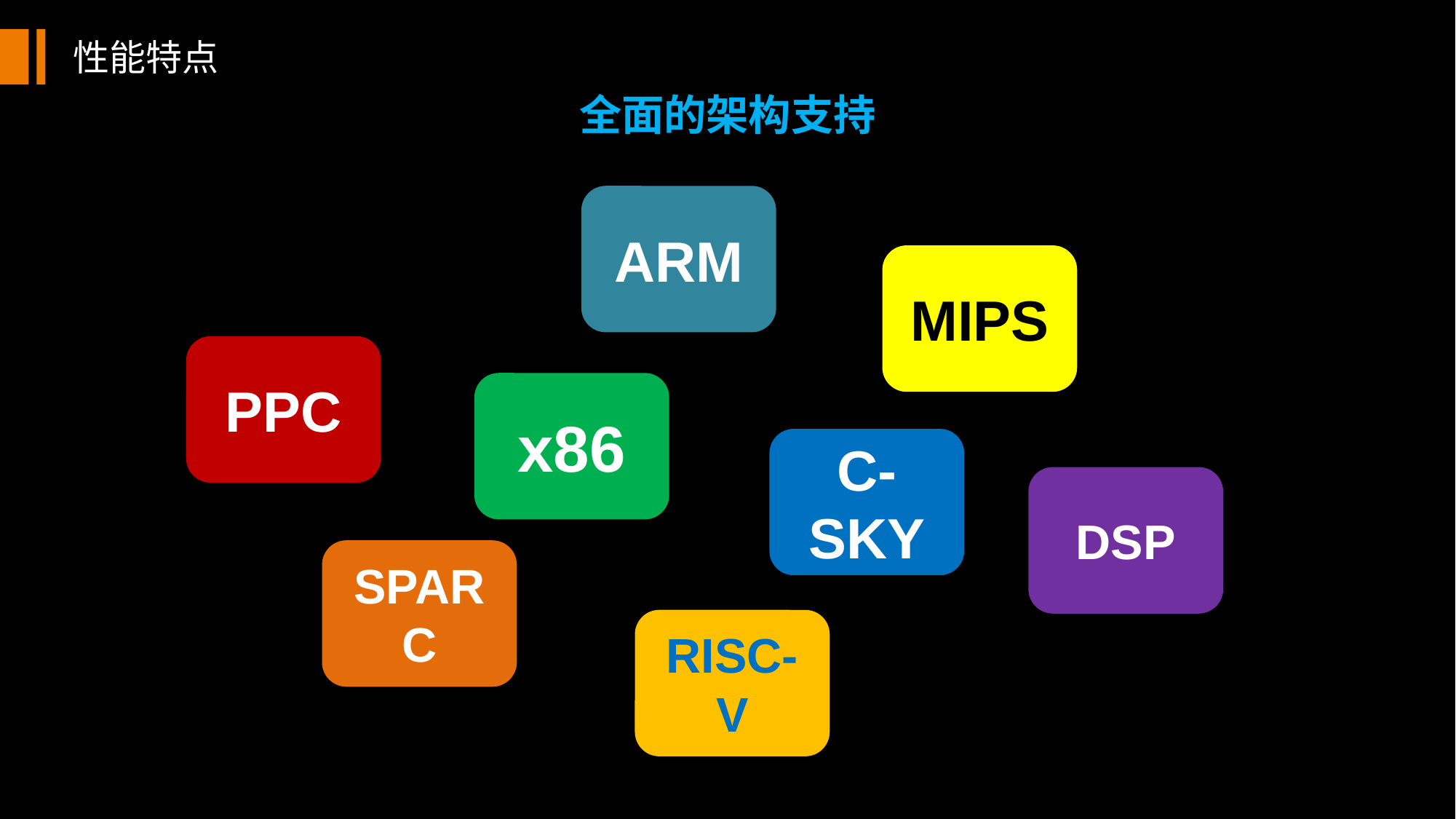

性能特点
全面的架构支持
ARM
MIPS
PPC
x86
C-SKY
DSP
SPARC
RISC-V